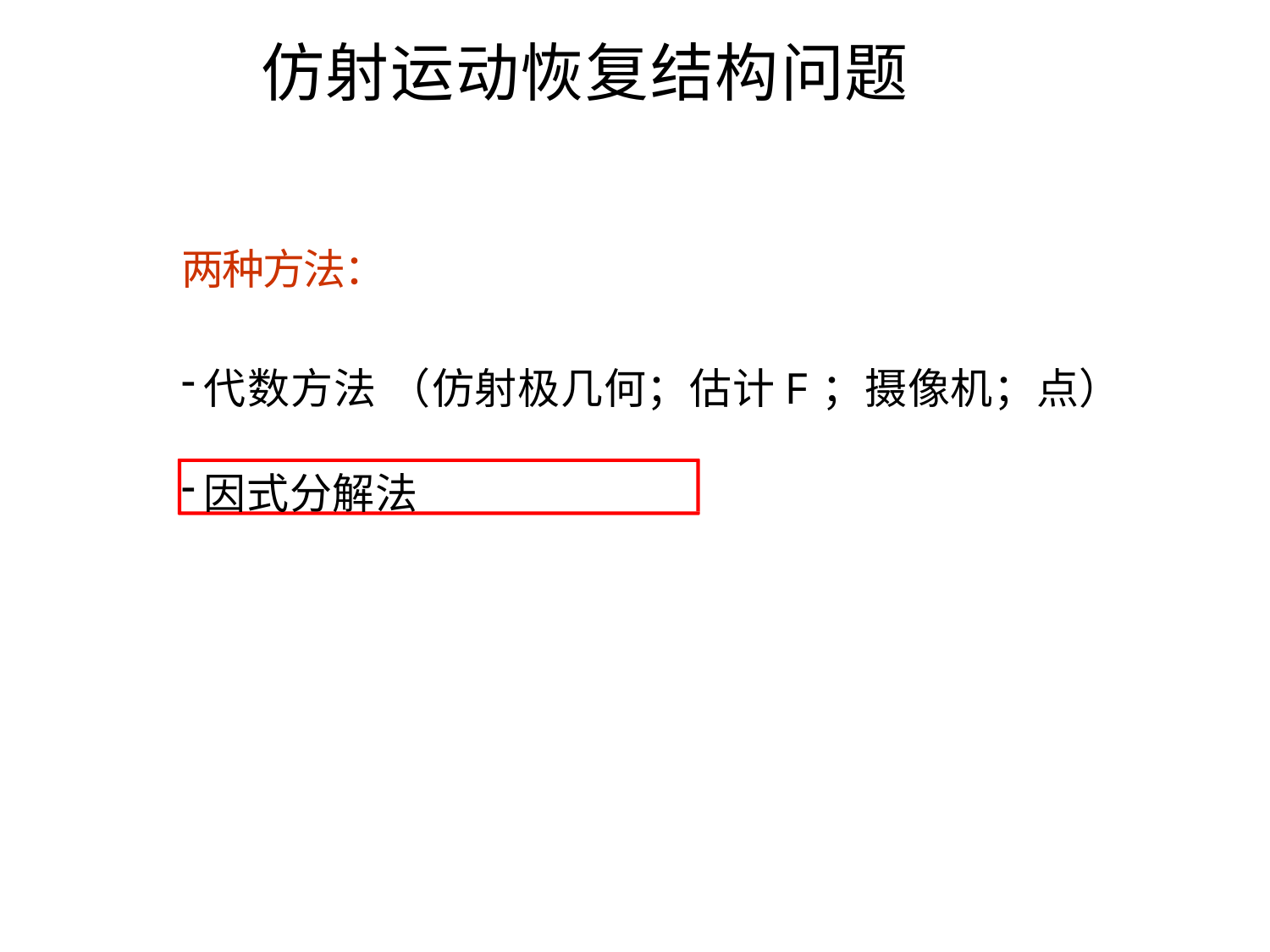

# 仿射运动恢复结构问题
两种方法：
代数方法 （仿射极几何；估计F；摄像机；点）

因式分解法